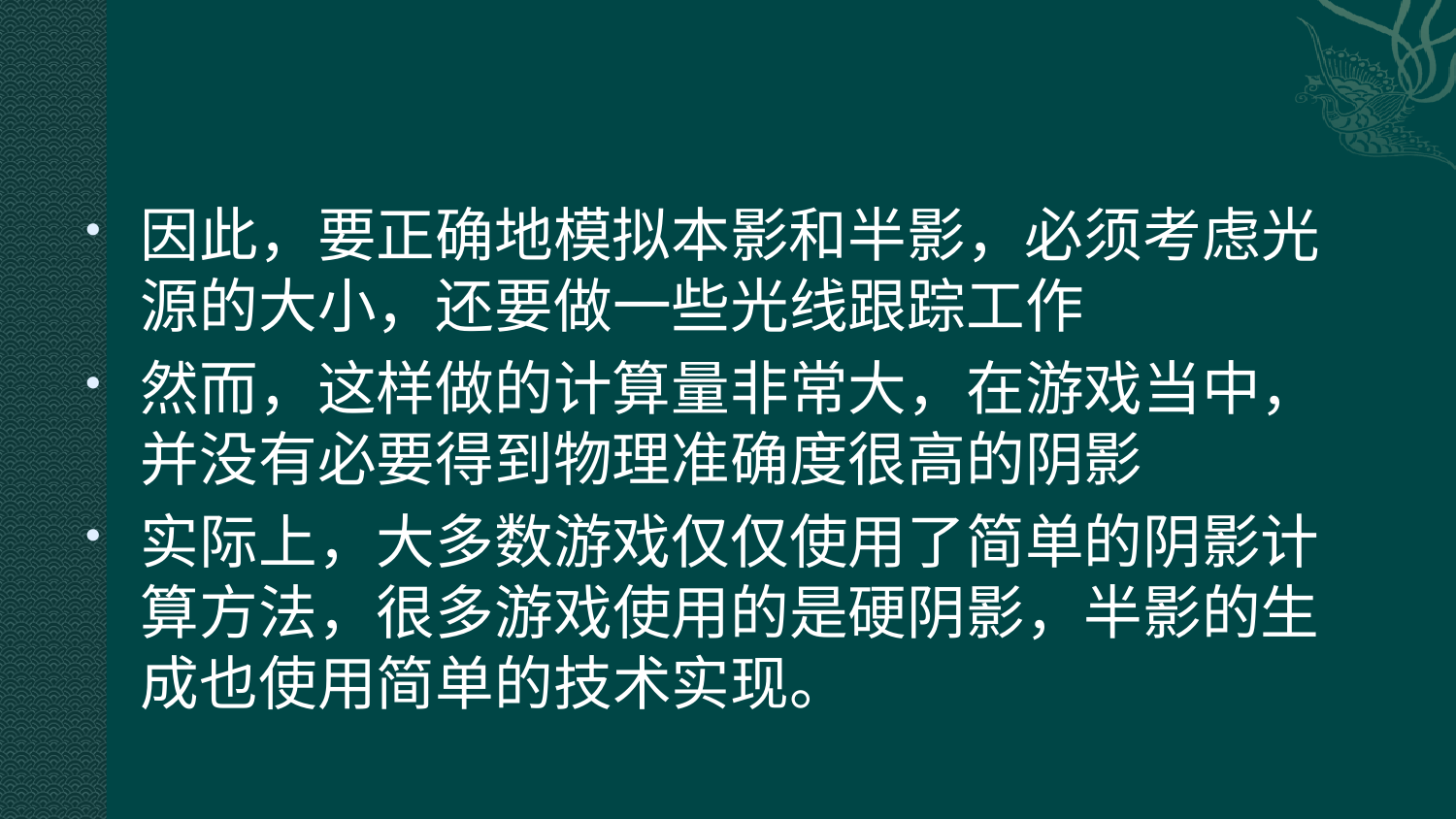

#
因此，要正确地模拟本影和半影，必须考虑光源的大小，还要做一些光线跟踪工作
然而，这样做的计算量非常大，在游戏当中，并没有必要得到物理准确度很高的阴影
实际上，大多数游戏仅仅使用了简单的阴影计算方法，很多游戏使用的是硬阴影，半影的生成也使用简单的技术实现。